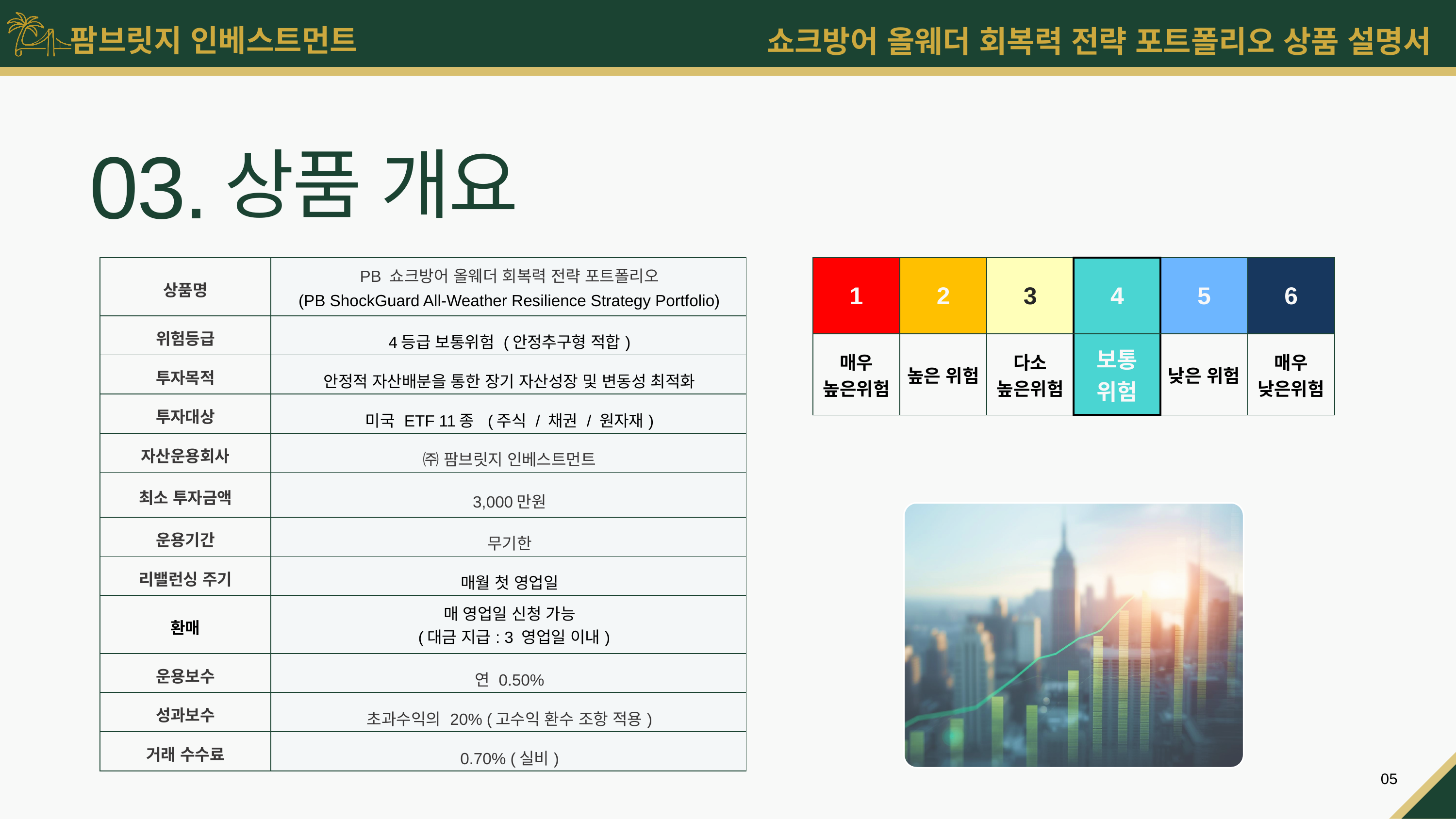

03.
상품 개요
| 1 | 2 | 3 | 4 | 5 | 6 |
| --- | --- | --- | --- | --- | --- |
| 매우 높은위험 | 높은 위험 | 다소 높은위험 | 보통 위험 | 낮은 위험 | 매우 낮은위험 |
| 상품명 | PB 쇼크방어 올웨더 회복력 전략 포트폴리오 (PB ShockGuard All-Weather Resilience Strategy Portfolio) |
| --- | --- |
| 위험등급 | 4등급 보통위험 (안정추구형 적합) |
| 투자목적 | 안정적 자산배분을 통한 장기 자산성장 및 변동성 최적화 |
| 투자대상 | 미국 ETF 11종 (주식 / 채권 / 원자재) |
| 자산운용회사 | ㈜ 팜브릿지 인베스트먼트 |
| 최소 투자금액 | 3,000만원 |
| 운용기간 | 무기한 |
| 리밸런싱 주기 | 매월 첫 영업일 |
| 환매 | 매 영업일 신청 가능 (대금 지급: 3 영업일 이내) |
| 운용보수 | 연 0.50% |
| 성과보수 | 초과수익의 20% (고수익 환수 조항 적용) |
| 거래 수수료 | 0.70% (실비) |

05